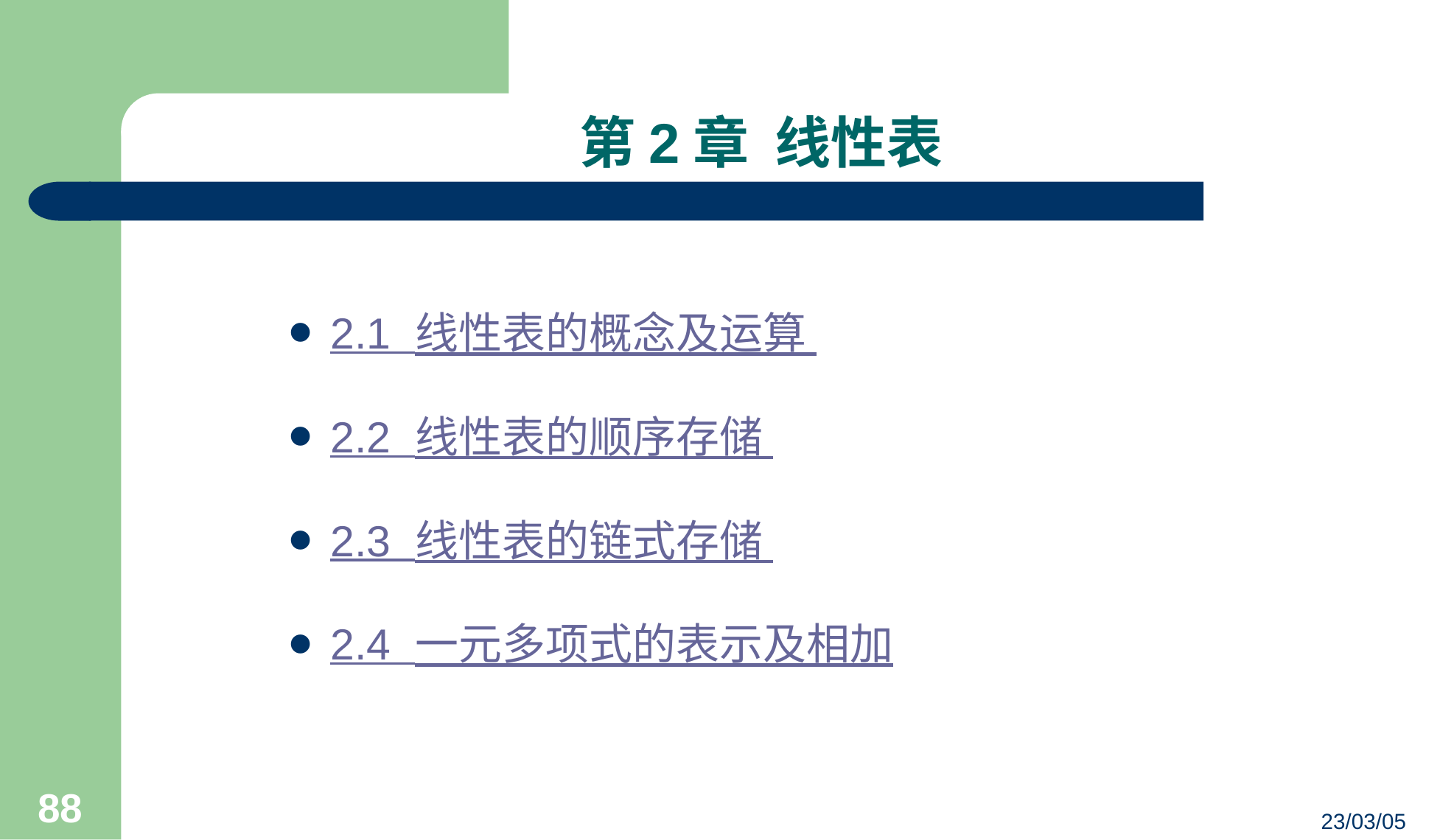

# 第2章  线性表

2.1  线性表的概念及运算
2.2  线性表的顺序存储
2.3  线性表的链式存储
2.4  一元多项式的表示及相加
88
23/03/05